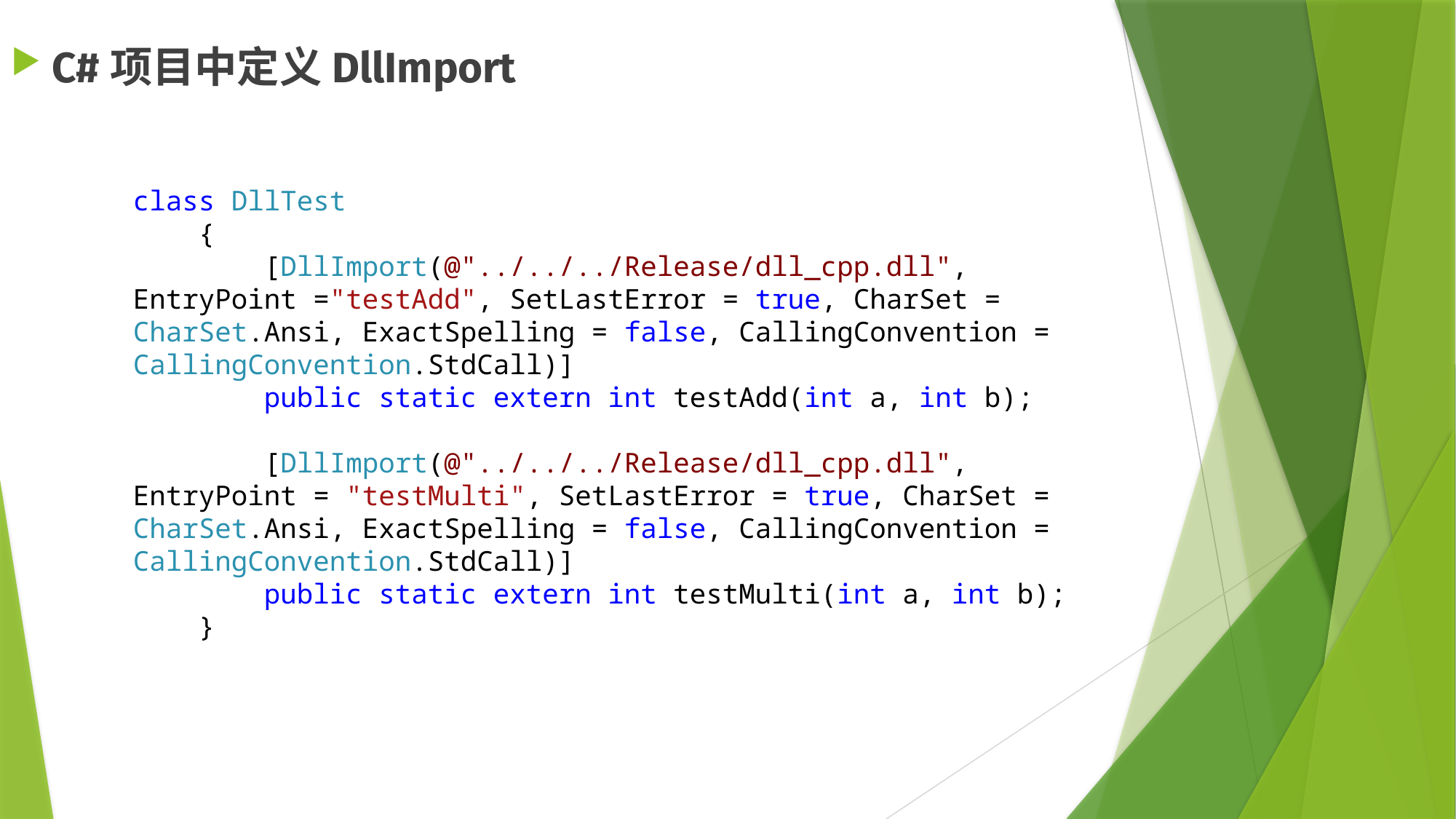

C#项目中定义DllImport

class DllTest
    {
        [DllImport(@"../../../Release/dll_cpp.dll", EntryPoint ="testAdd", SetLastError = true, CharSet = CharSet.Ansi, ExactSpelling = false, CallingConvention = CallingConvention.StdCall)]
        public static extern int testAdd(int a, int b);

        [DllImport(@"../../../Release/dll_cpp.dll", EntryPoint = "testMulti", SetLastError = true, CharSet = CharSet.Ansi, ExactSpelling = false, CallingConvention = CallingConvention.StdCall)]
        public static extern int testMulti(int a, int b);
    }